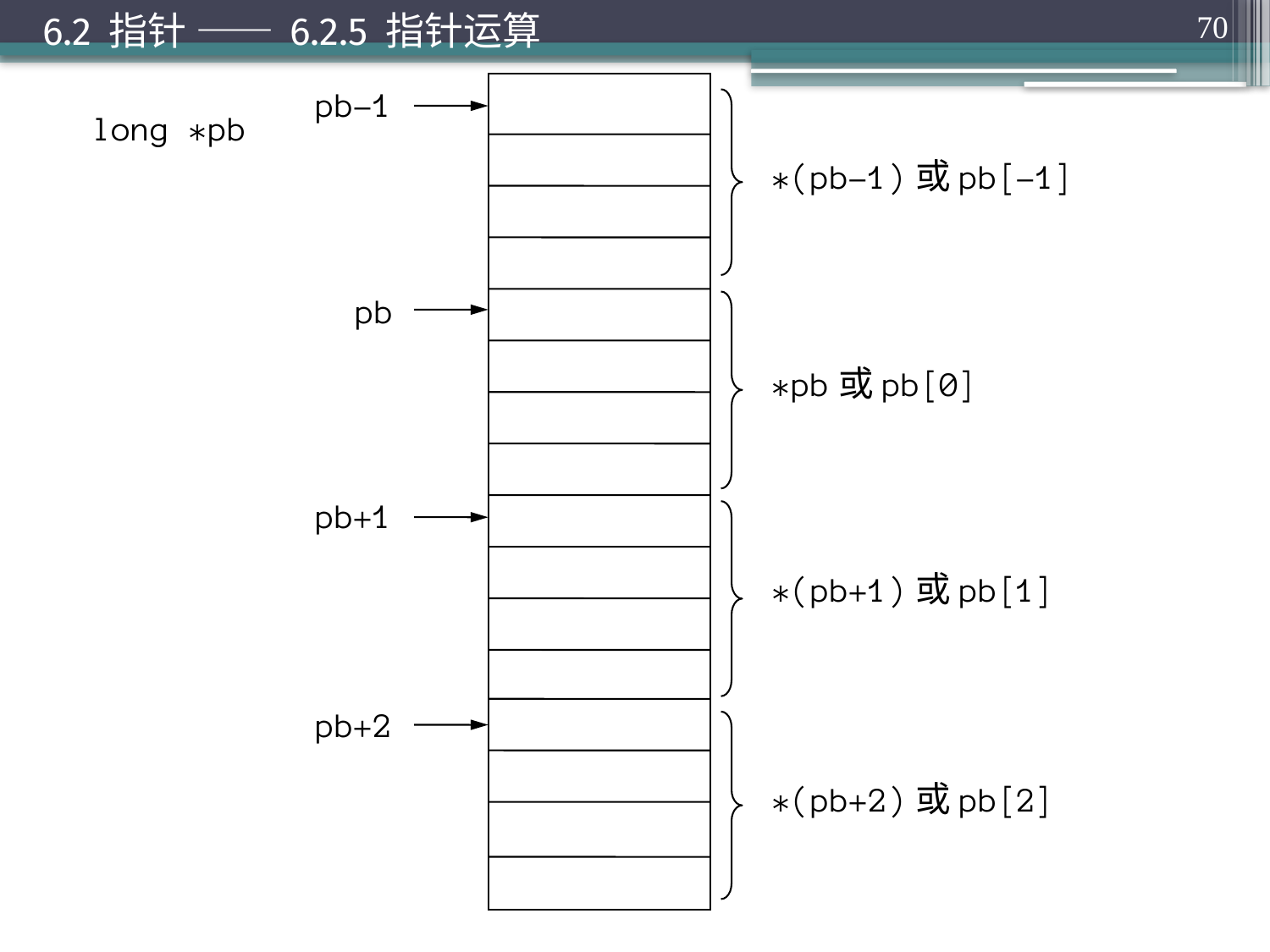

6.2 指针 —— 6.2.5 指针运算
70

pb-1

long *pb

*(pb-1)或pb[-1]

pb

*pb或pb[0]

pb+1

*(pb+1)或pb[1]

pb+2

*(pb+2)或pb[2]